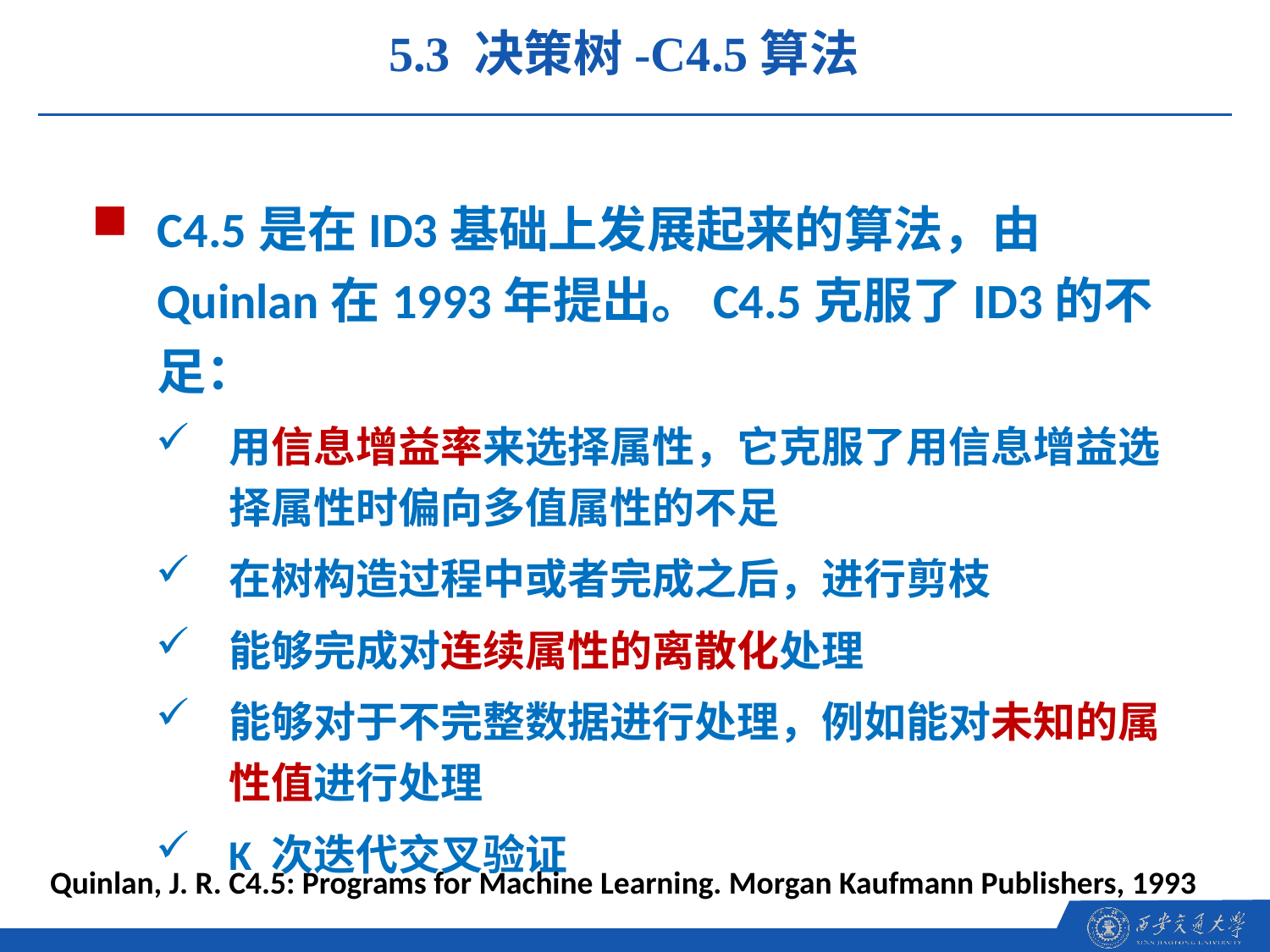

5.3 决策树-C4.5算法

C4.5是在ID3基础上发展起来的算法，由Quinlan在1993年提出。C4.5克服了ID3的不足：
用信息增益率来选择属性，它克服了用信息增益选择属性时偏向多值属性的不足
在树构造过程中或者完成之后，进行剪枝
能够完成对连续属性的离散化处理
能够对于不完整数据进行处理，例如能对未知的属性值进行处理
K 次迭代交叉验证
Quinlan, J. R. C4.5: Programs for Machine Learning. Morgan Kaufmann Publishers, 1993